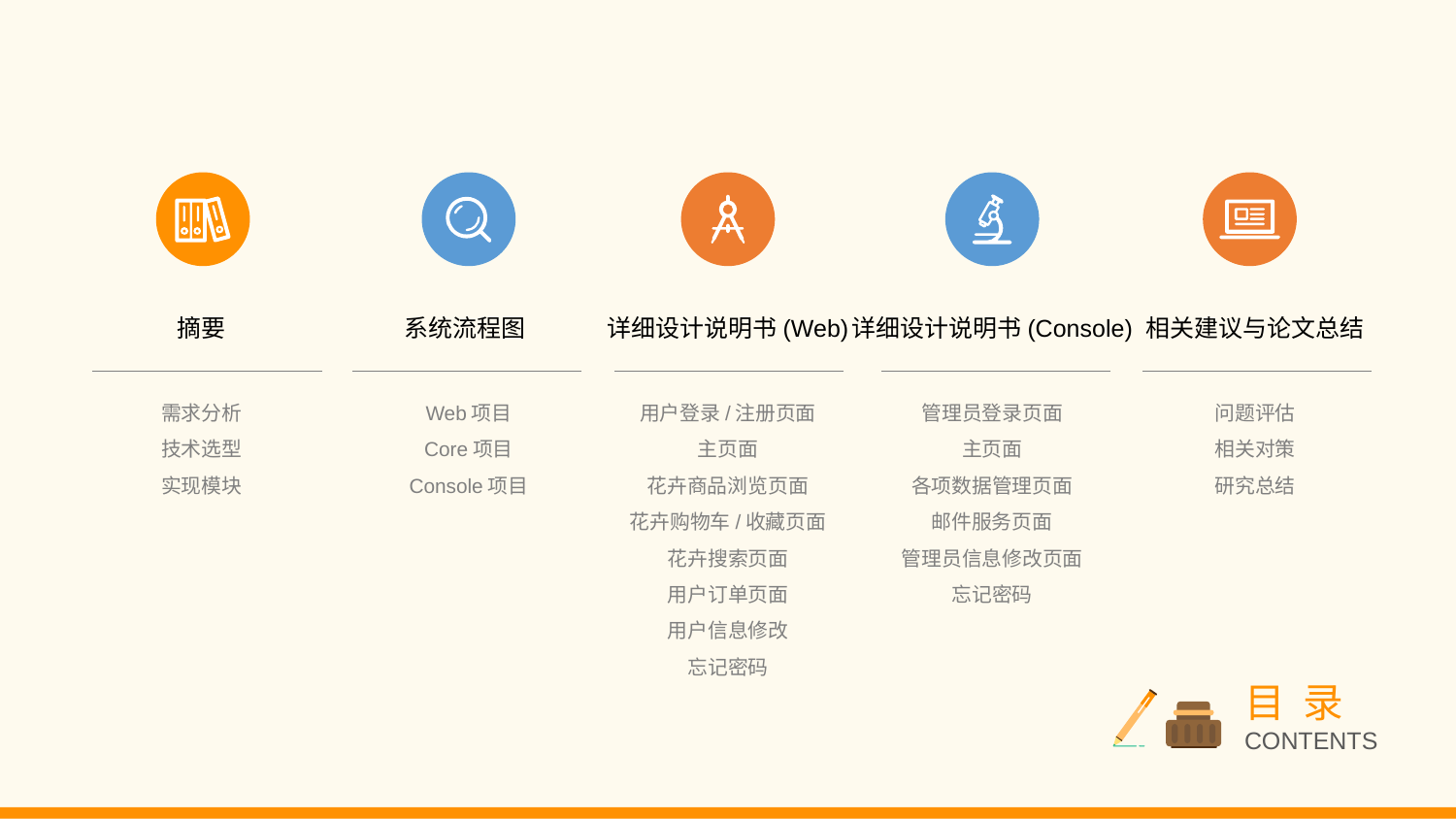

摘要
系统流程图
详细设计说明书(Web)
详细设计说明书(Console)
相关建议与论文总结
管理员登录页面
主页面
各项数据管理页面
邮件服务页面
管理员信息修改页面
忘记密码
需求分析
技术选型
实现模块
Web项目
Core项目
Console项目
用户登录/注册页面
主页面
花卉商品浏览页面
花卉购物车/收藏页面
花卉搜索页面
用户订单页面
用户信息修改
忘记密码
问题评估
相关对策
研究总结
目  录
CONTENTS

2